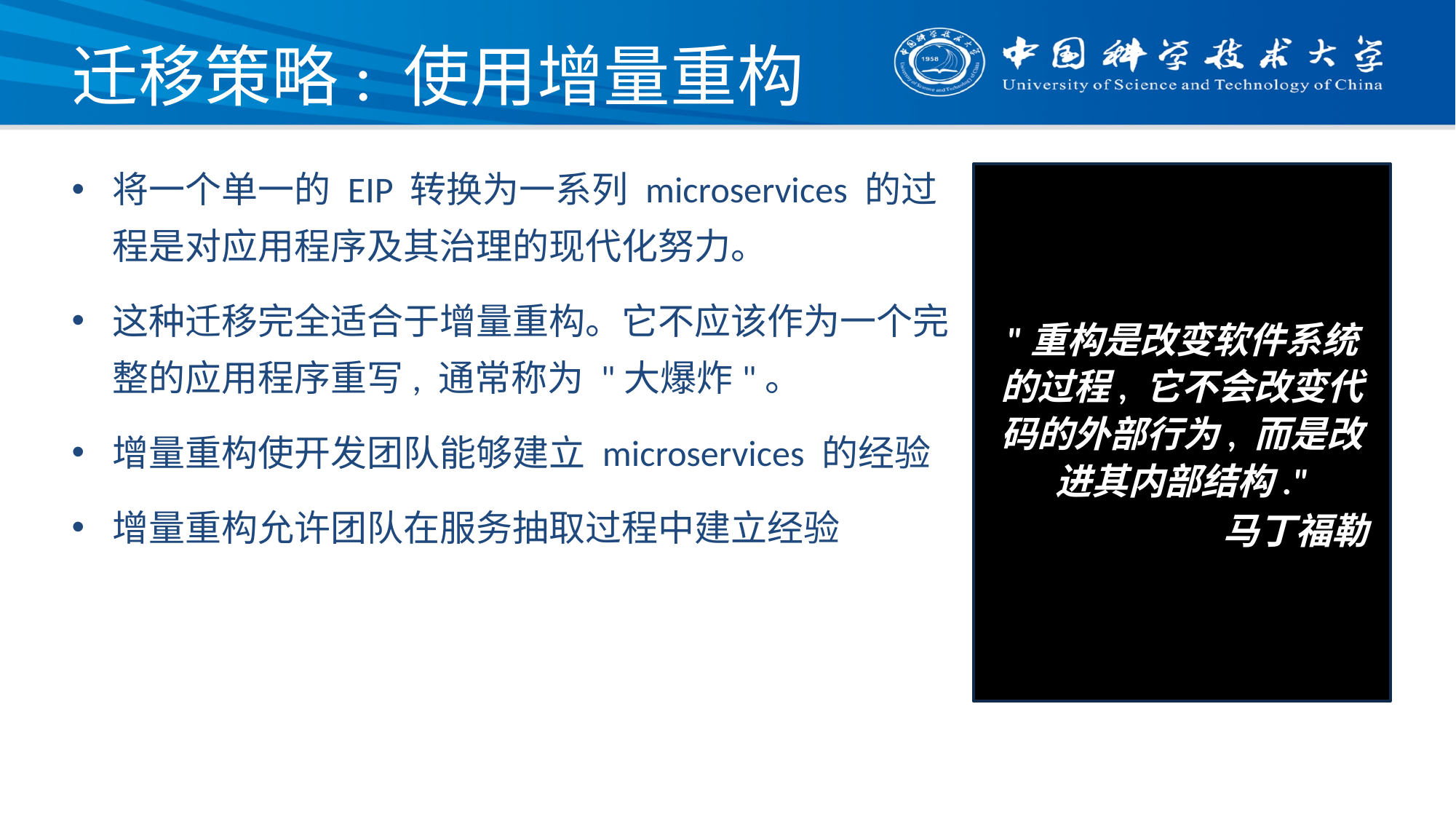

# 迁移策略: 使用增量重构
将一个单一的 EIP 转换为一系列 microservices 的过程是对应用程序及其治理的现代化努力。
这种迁移完全适合于增量重构。它不应该作为一个完整的应用程序重写, 通常称为 "大爆炸"。
增量重构使开发团队能够建立 microservices 的经验
增量重构允许团队在服务抽取过程中建立经验
"重构是改变软件系统的过程, 它不会改变代码的外部行为, 而是改进其内部结构."
马丁福勒